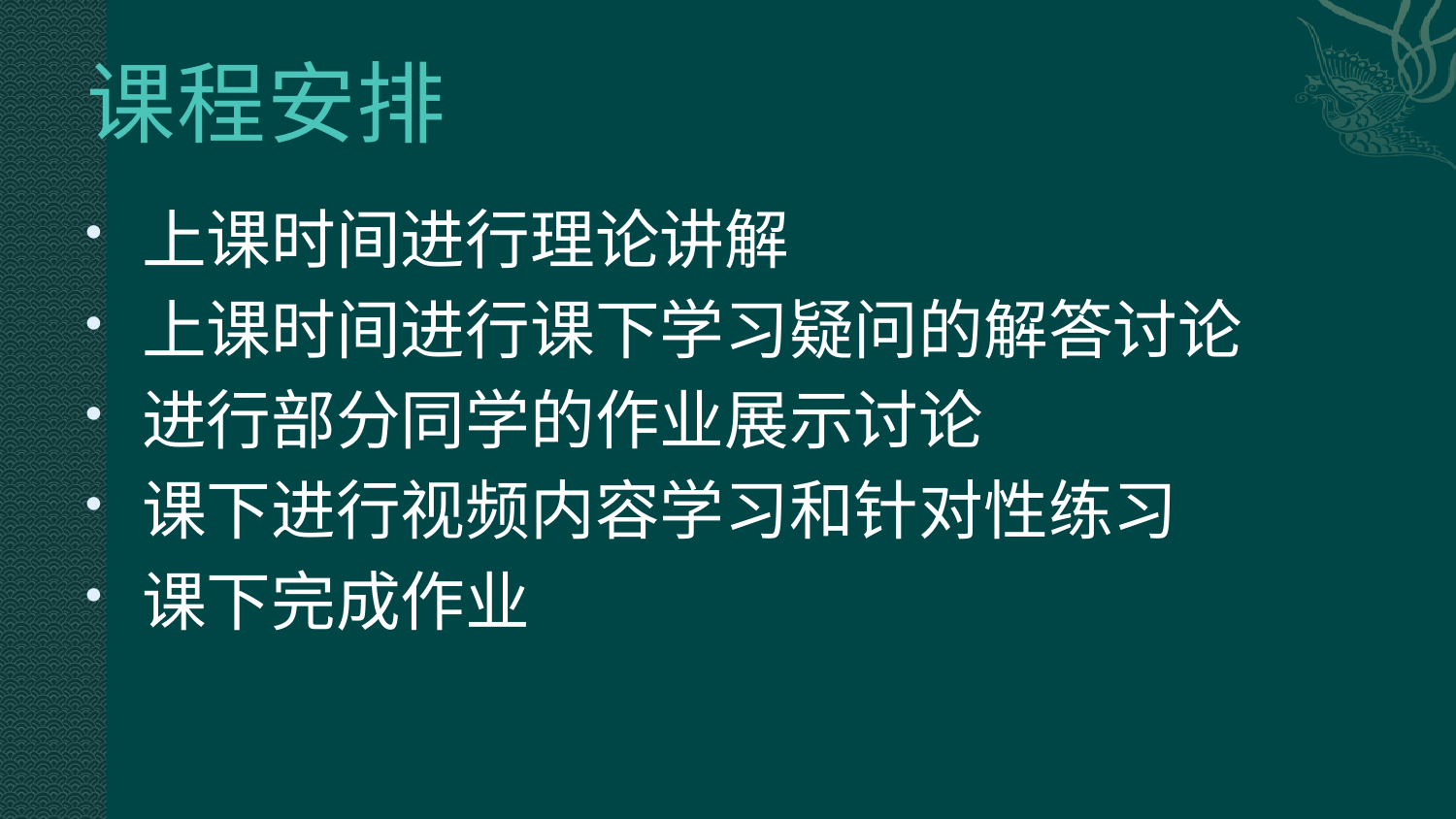

# 课程安排
上课时间进行理论讲解
上课时间进行课下学习疑问的解答讨论
进行部分同学的作业展示讨论
课下进行视频内容学习和针对性练习
课下完成作业